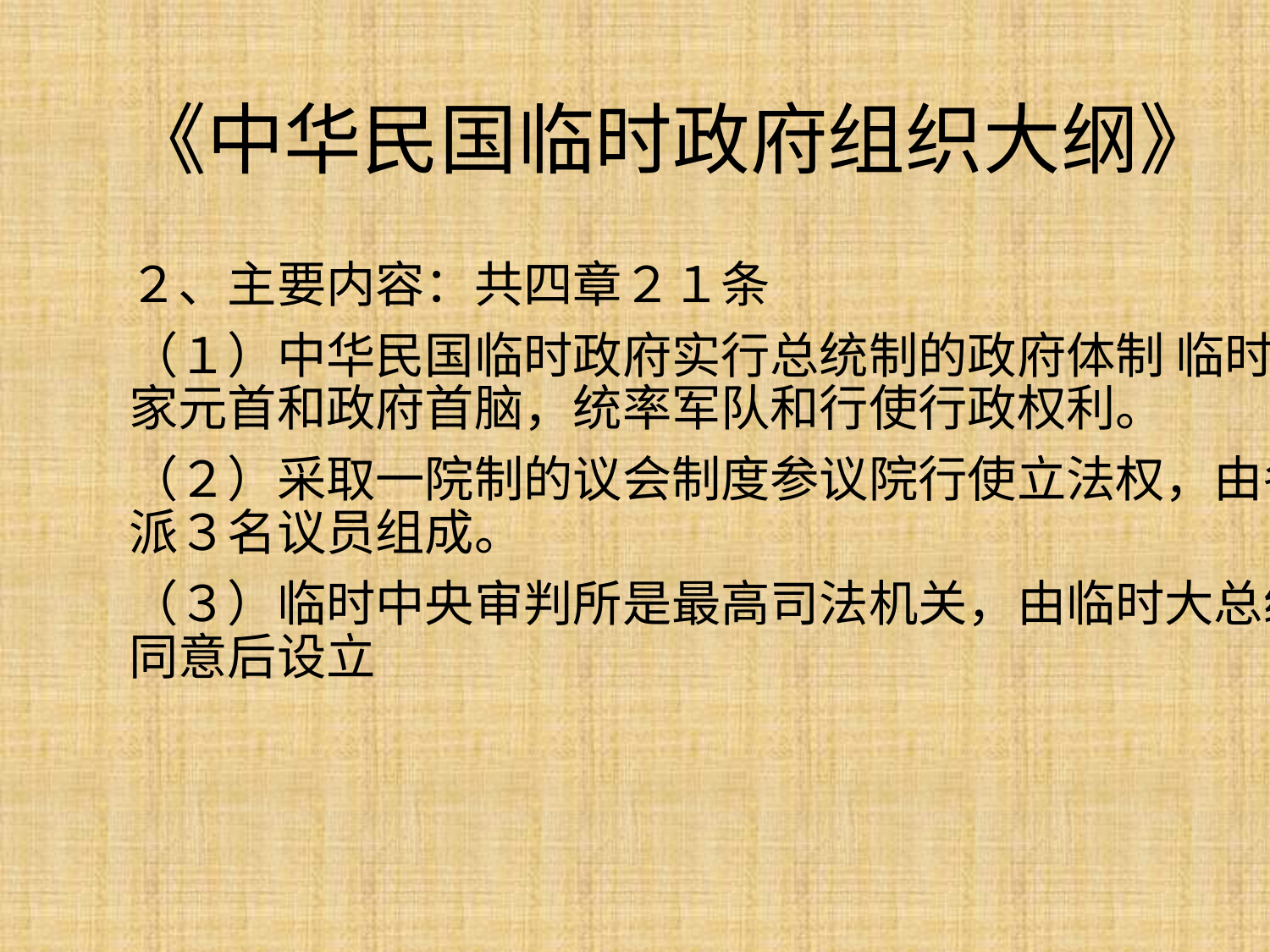

# 《中华民国临时政府组织大纲》
２、主要内容：共四章２１条
（１）中华民国临时政府实行总统制的政府体制 临时大总统是国家元首和政府首脑，统率军队和行使行政权利。
（２）采取一院制的议会制度参议院行使立法权，由各省都督府委派３名议员组成。
（３）临时中央审判所是最高司法机关，由临时大总统取得参议院同意后设立